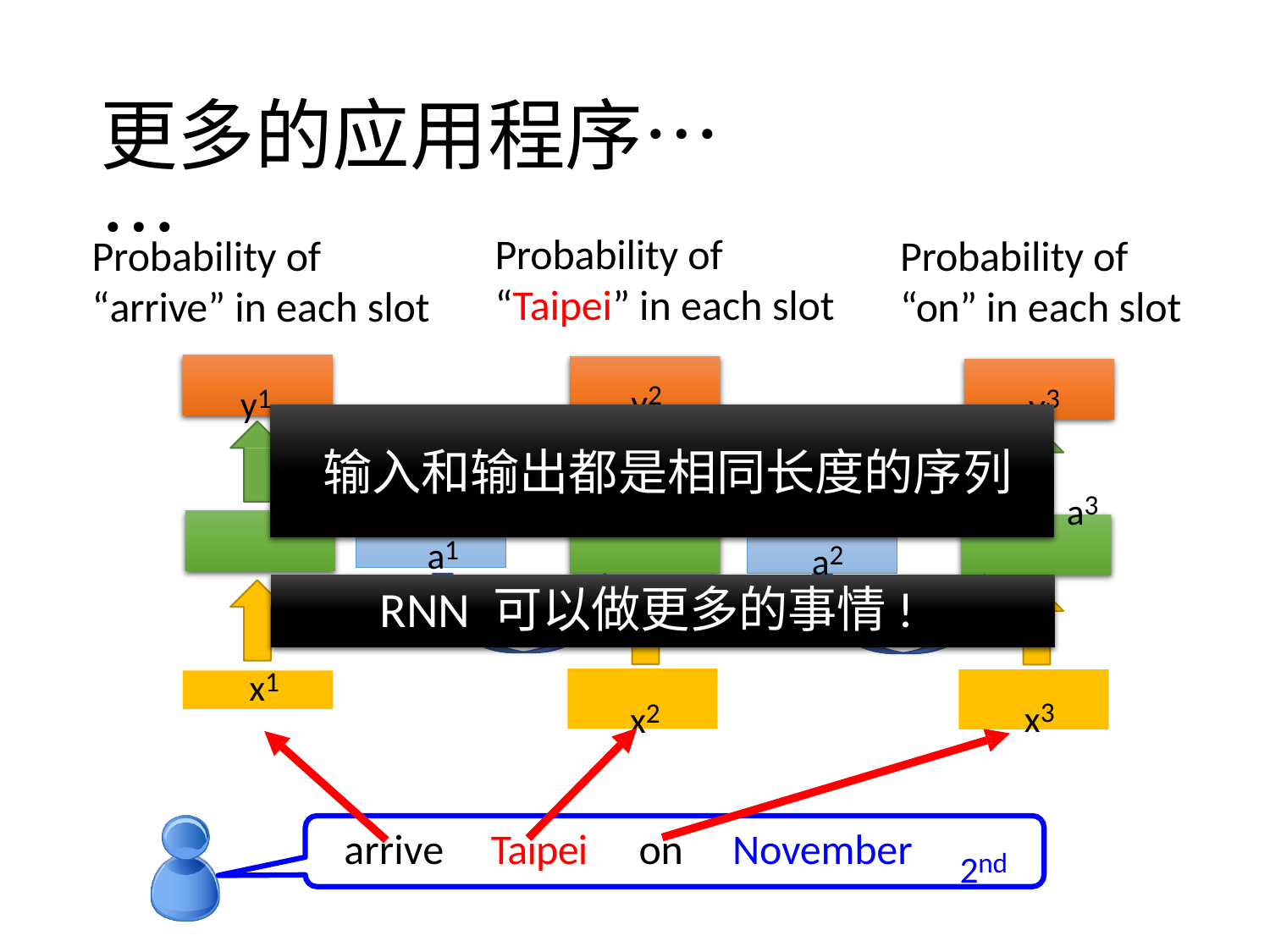

# 更多的应用程序……
Probability of  “Taipei” in each slot
Probability of
“arrive” in each slot
Probability of  “on” in each slot
y2
y1
y3

  输入和输出都是相同长度的序列
a1
a3

a1
a2

RNN 可以做更多的事情!

x3
x2

x1

2nd

arrive
Taipei
on	November